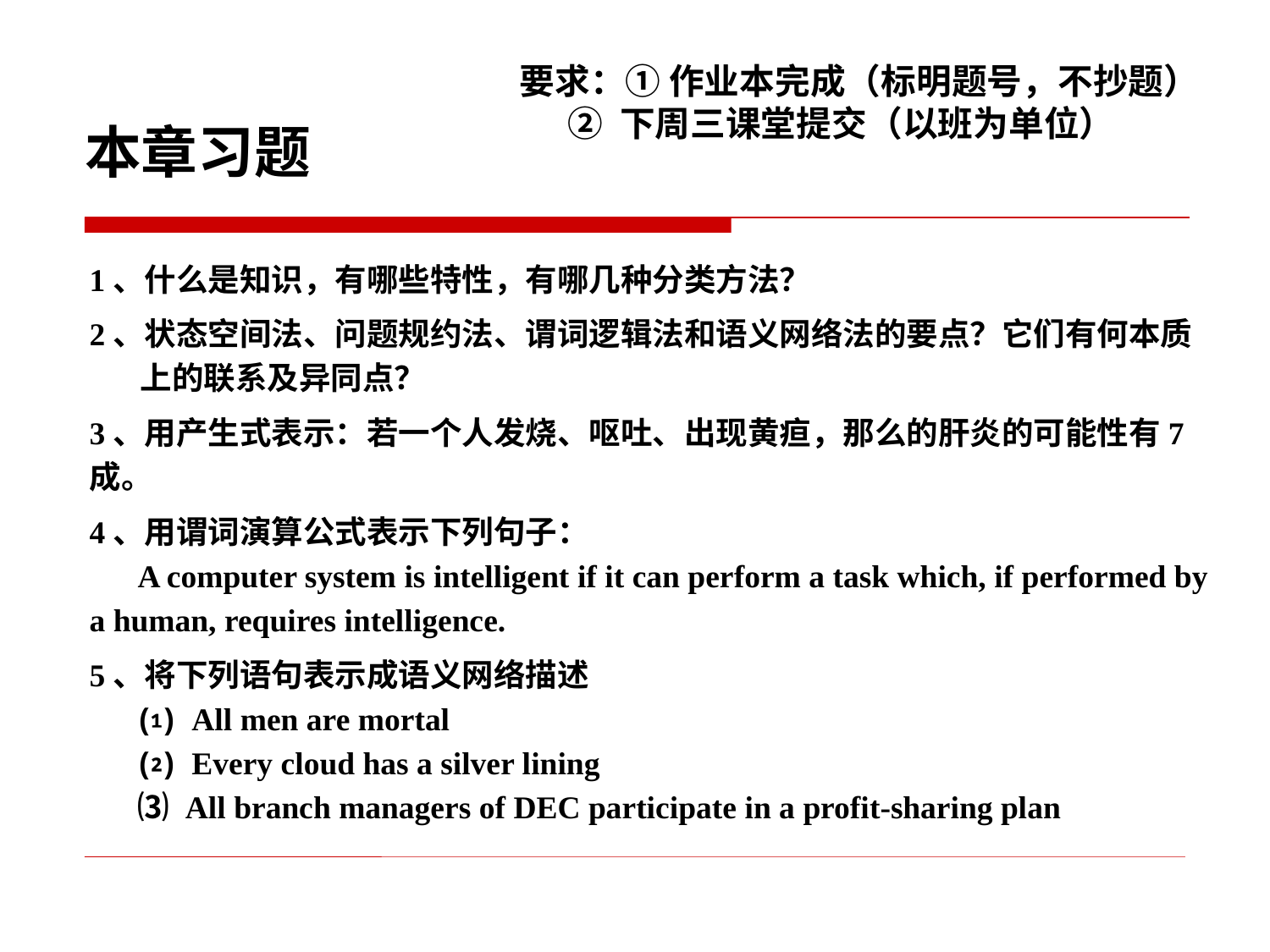

要求：① 作业本完成（标明题号，不抄题）
      ② 下周三课堂提交（以班为单位）
本章习题
1、什么是知识，有哪些特性，有哪几种分类方法？
2、状态空间法、问题规约法、谓词逻辑法和语义网络法的要点？它们有何本质
      上的联系及异同点？
3、用产生式表示：若一个人发烧、呕吐、出现黄疸，那么的肝炎的可能性有7成。
4、用谓词演算公式表示下列句子：
      A computer system is intelligent if it can perform a task which, if performed by a human, requires intelligence.
5、将下列语句表示成语义网络描述
      ⑴  All men are mortal
      ⑵  Every cloud has a silver lining
      ⑶  All branch managers of DEC participate in a profit-sharing plan